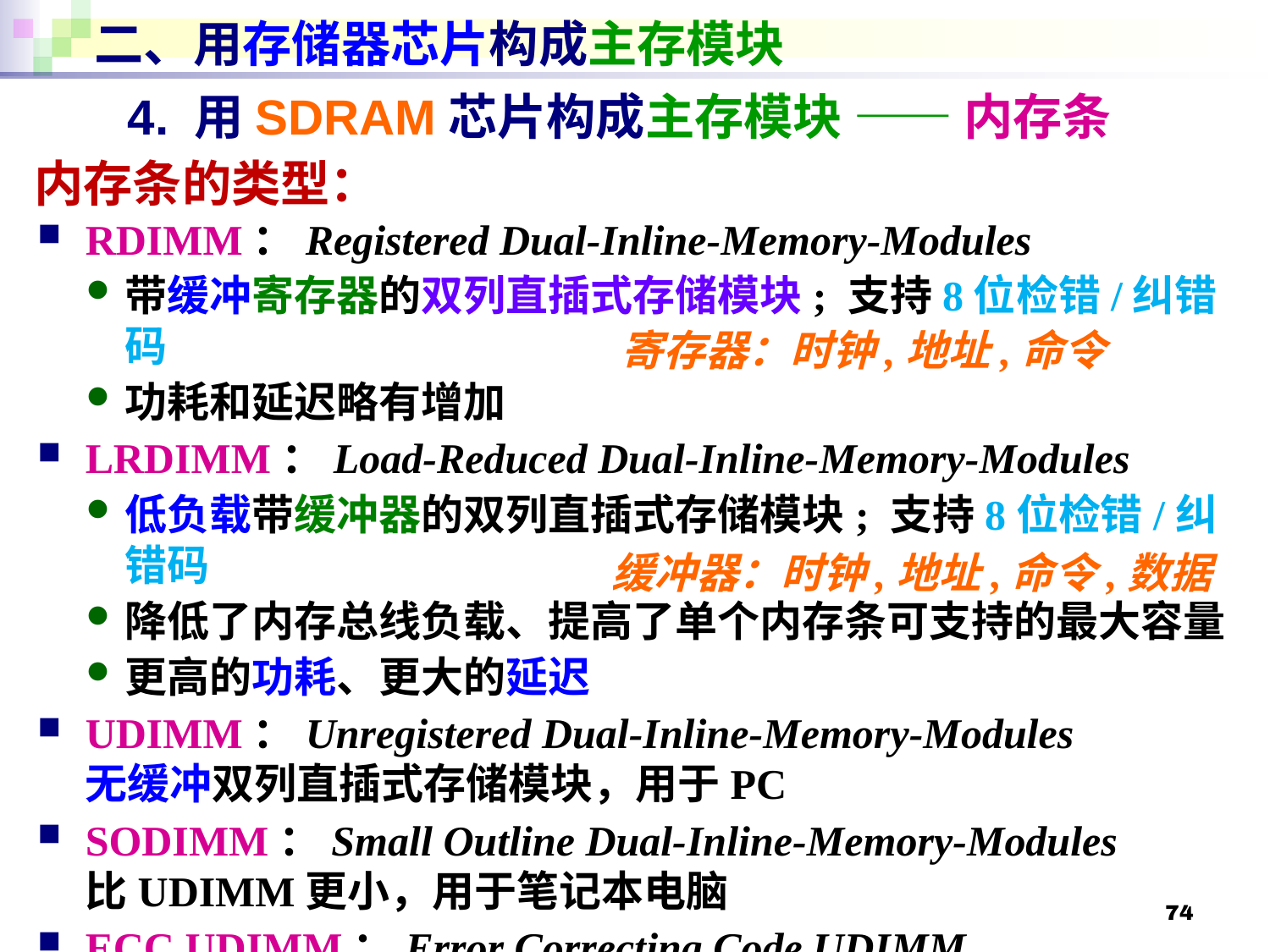

# 二、用存储器芯片构成主存模块
4. 用SDRAM芯片构成主存模块 —— 内存条
内存条的类型：
RDIMM：Registered Dual-Inline-Memory-Modules
带缓冲寄存器的双列直插式存储模块; 支持8位检错/纠错码
功耗和延迟略有增加
LRDIMM：Load-Reduced Dual-Inline-Memory-Modules
低负载带缓冲器的双列直插式存储模块; 支持8位检错/纠错码
降低了内存总线负载、提高了单个内存条可支持的最大容量
更高的功耗、更大的延迟
UDIMM：Unregistered Dual-Inline-Memory-Modules
无缓冲双列直插式存储模块，用于PC
SODIMM：Small Outline Dual-Inline-Memory-Modules
比UDIMM更小，用于笔记本电脑
ECC UDIMM：Error Correcting Code UDIMM
ECC SODIMM：Error Correcting Code SODIMM
寄存器：时钟,地址,命令
缓冲器：时钟,地址,命令,数据
74